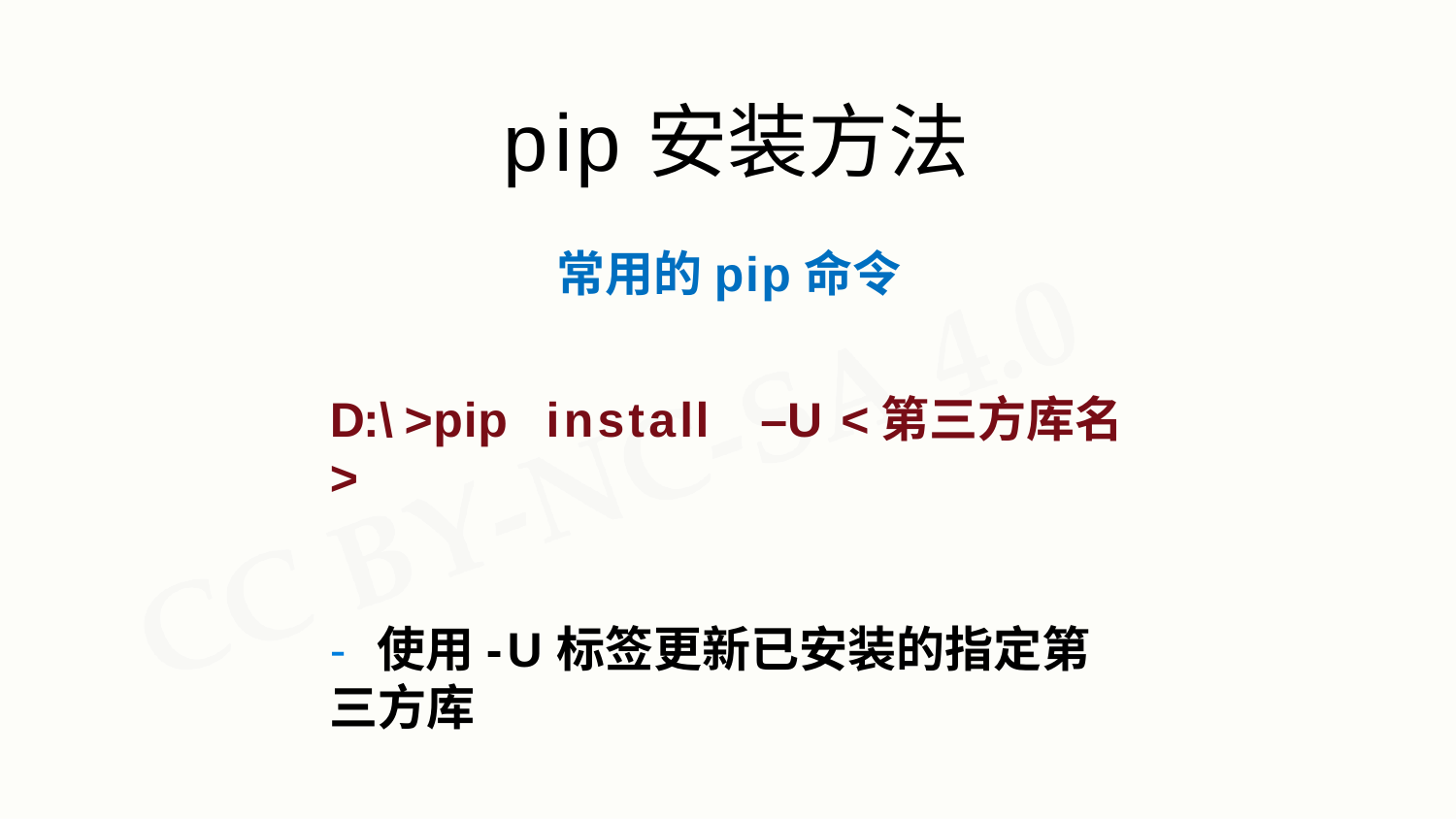

# pip安装方法
常用的pip命令

D:\>pip	install	–U	<第三方库名>

- 使用-U标签更新已安装的指定第三方库